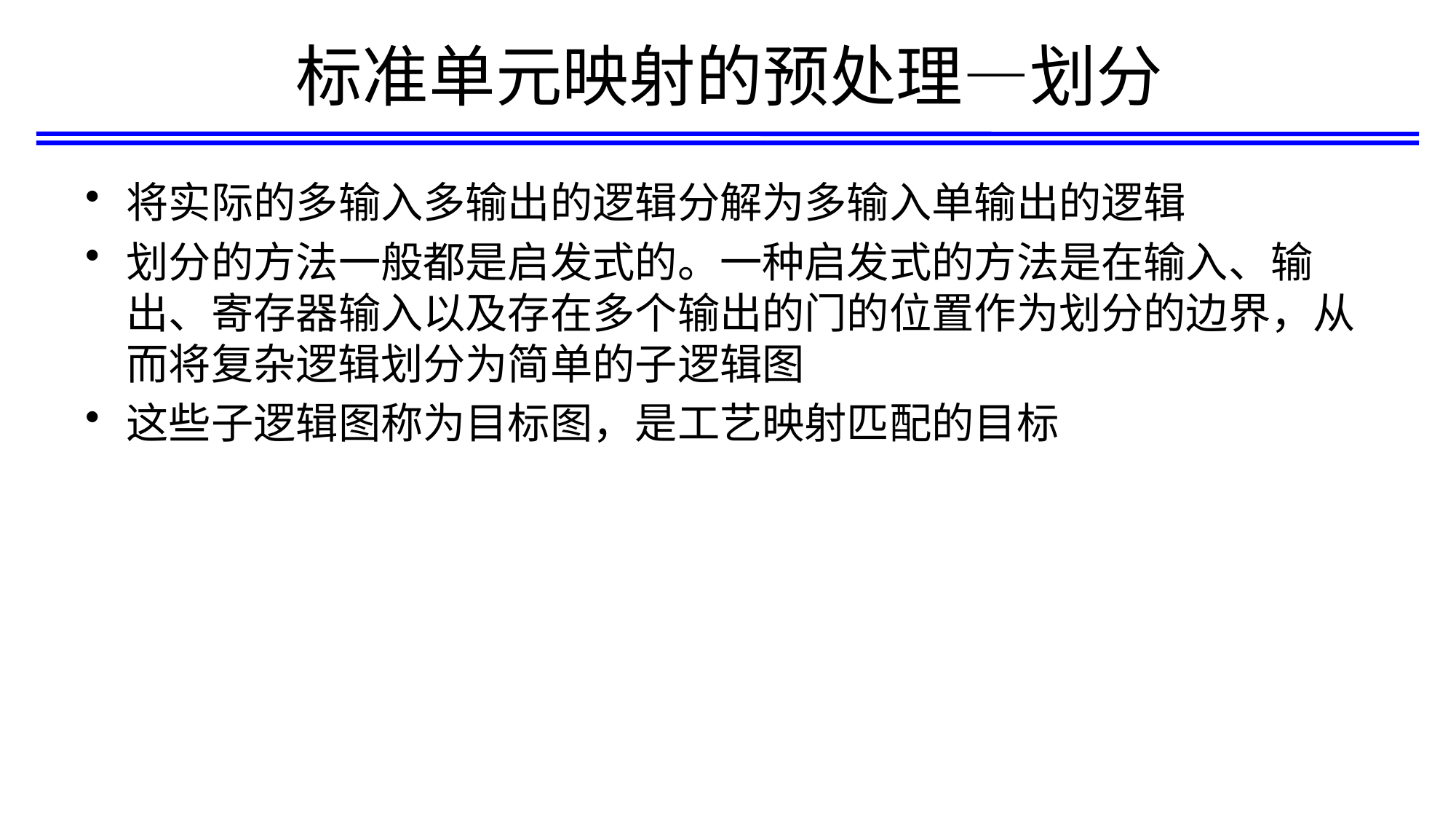

# 标准单元映射的预处理—划分
将实际的多输入多输出的逻辑分解为多输入单输出的逻辑
划分的方法一般都是启发式的。一种启发式的方法是在输入、输出、寄存器输入以及存在多个输出的门的位置作为划分的边界，从而将复杂逻辑划分为简单的子逻辑图
这些子逻辑图称为目标图，是工艺映射匹配的目标